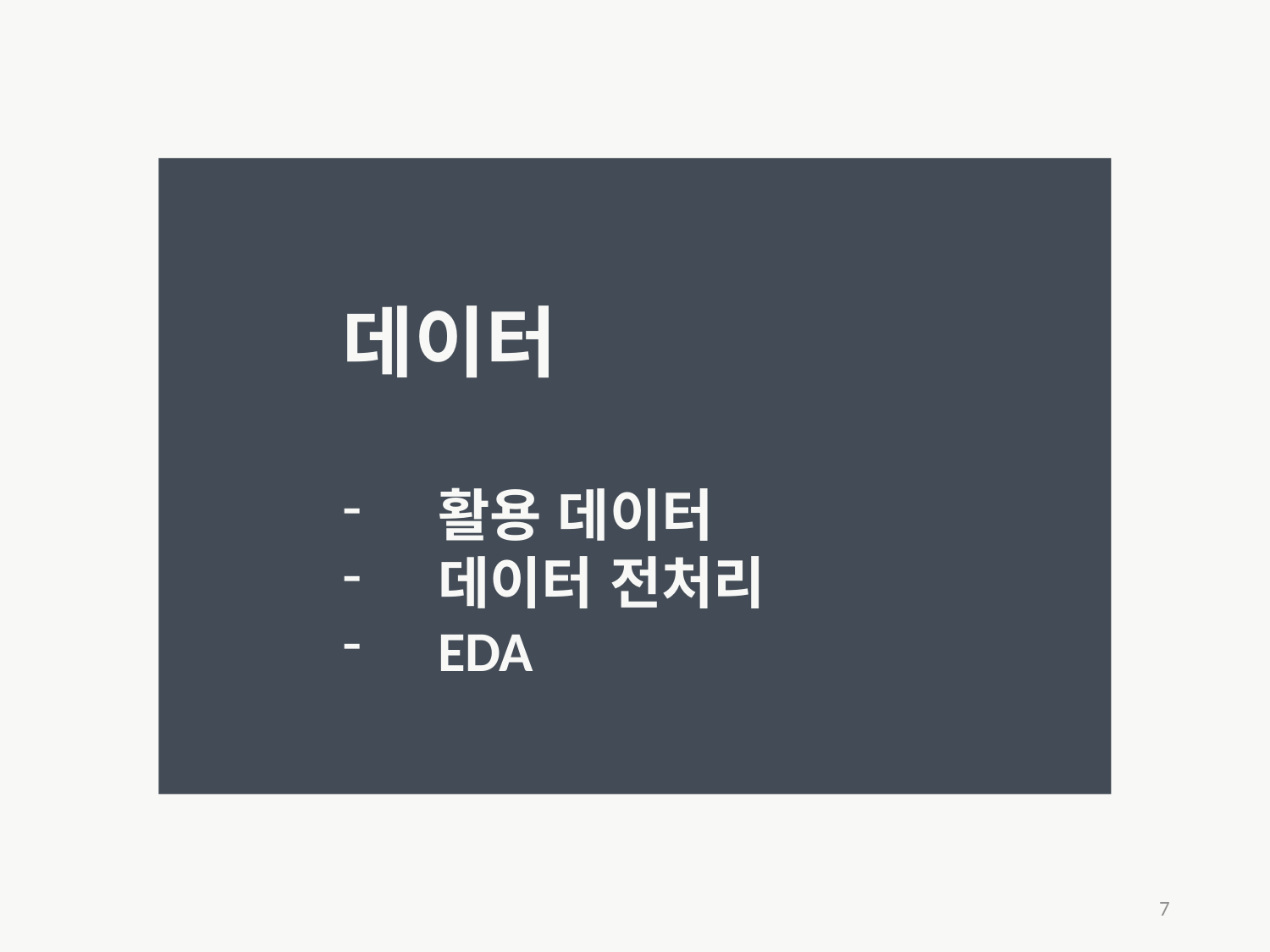

데이터

활용 데이터
데이터 전처리
EDA
7